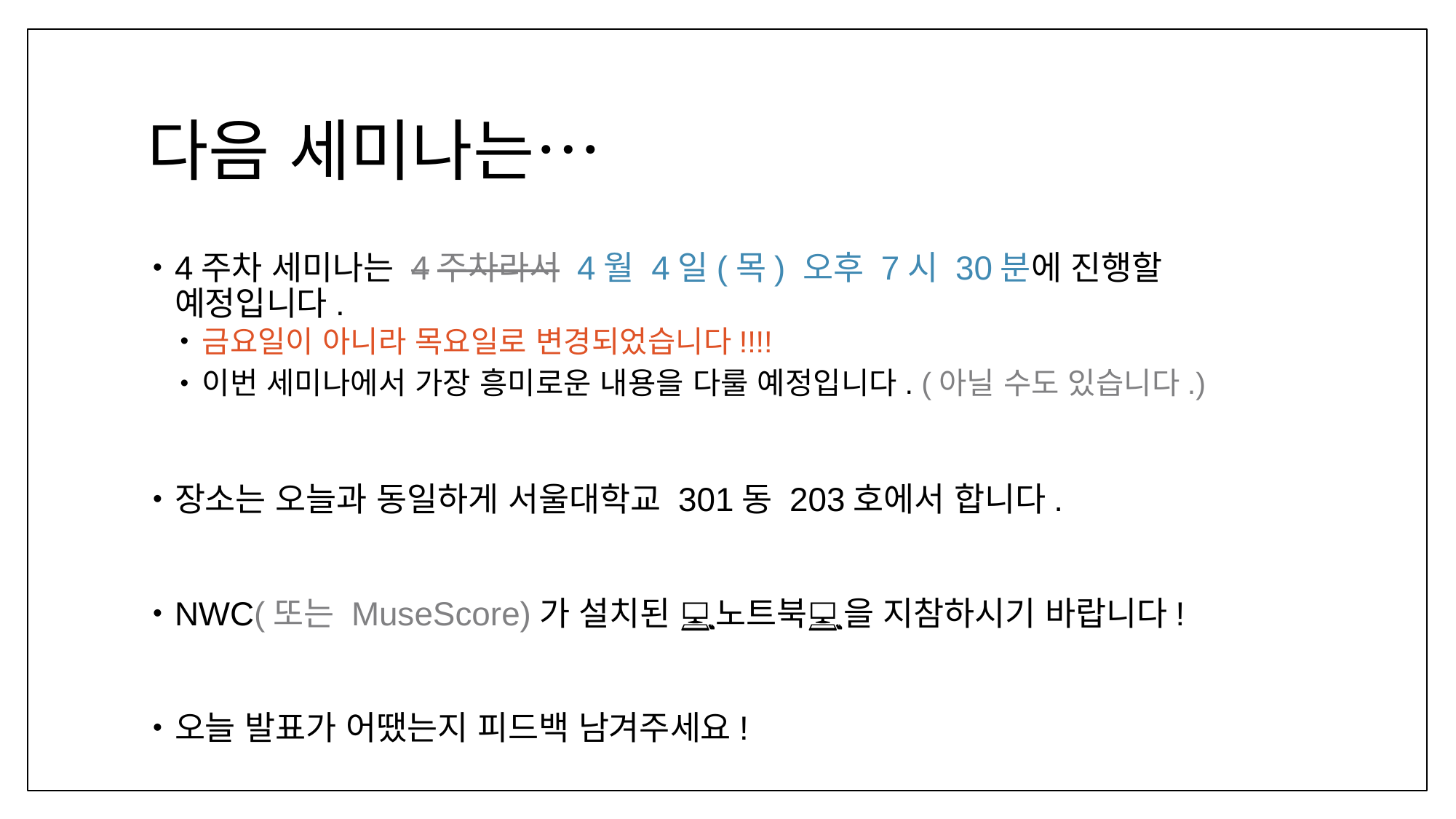

# 다음 세미나는…
4주차 세미나는 4주차라서 4월 4일(목) 오후 7시 30분에 진행할 예정입니다.
금요일이 아니라 목요일로 변경되었습니다!!!!
이번 세미나에서 가장 흥미로운 내용을 다룰 예정입니다. (아닐 수도 있습니다.)

장소는 오늘과 동일하게 서울대학교 301동 203호에서 합니다.

NWC(또는 MuseScore)가 설치된 💻노트북💻을 지참하시기 바랍니다!

오늘 발표가 어땠는지 피드백 남겨주세요!